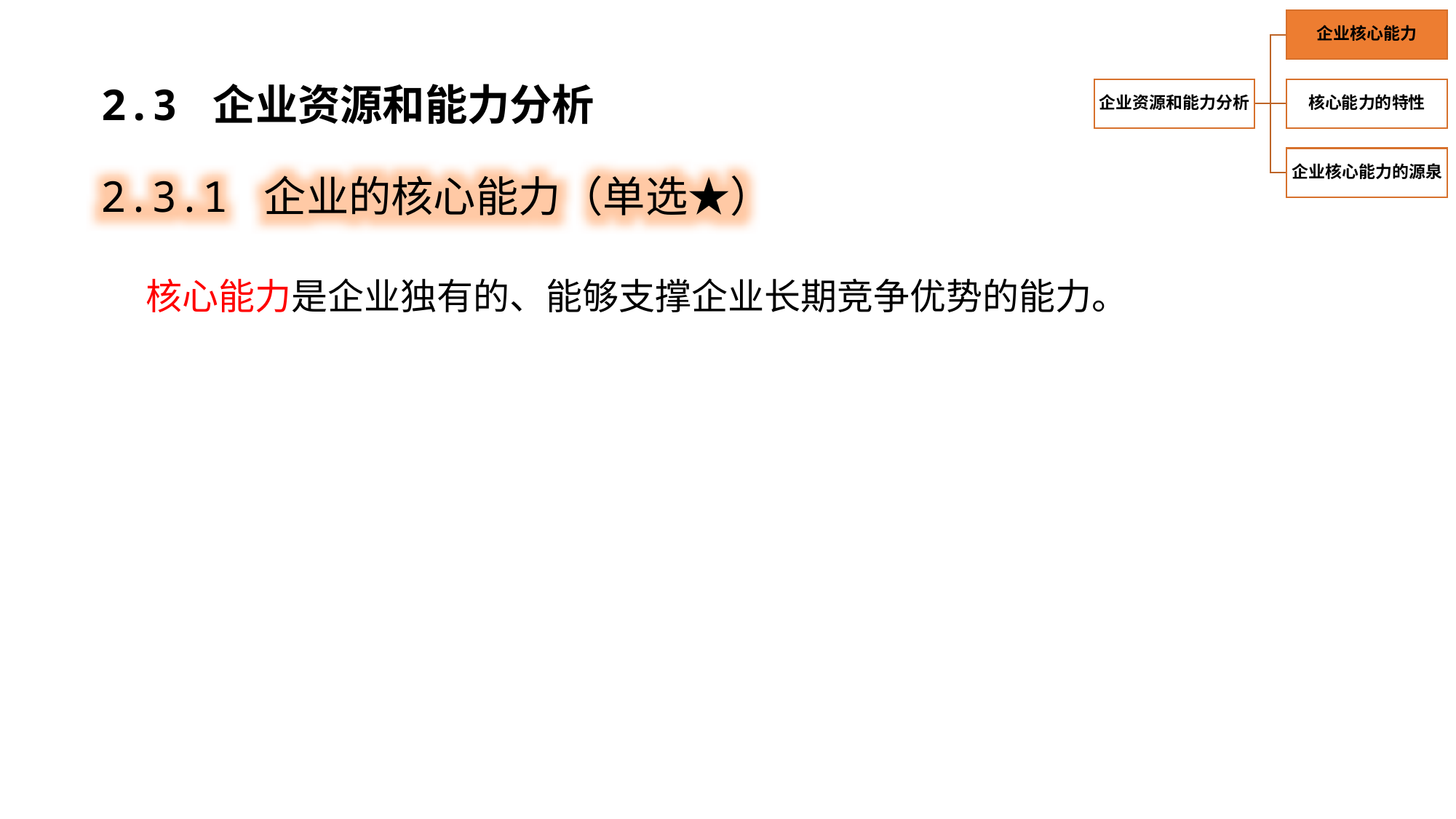

企业资源和能力分析
企业核心能力
核心能力的特性
企业核心能力的源泉
2.3 企业资源和能力分析
2.3.1 企业的核心能力（单选★）
核心能力是企业独有的、能够支撑企业长期竞争优势的能力。